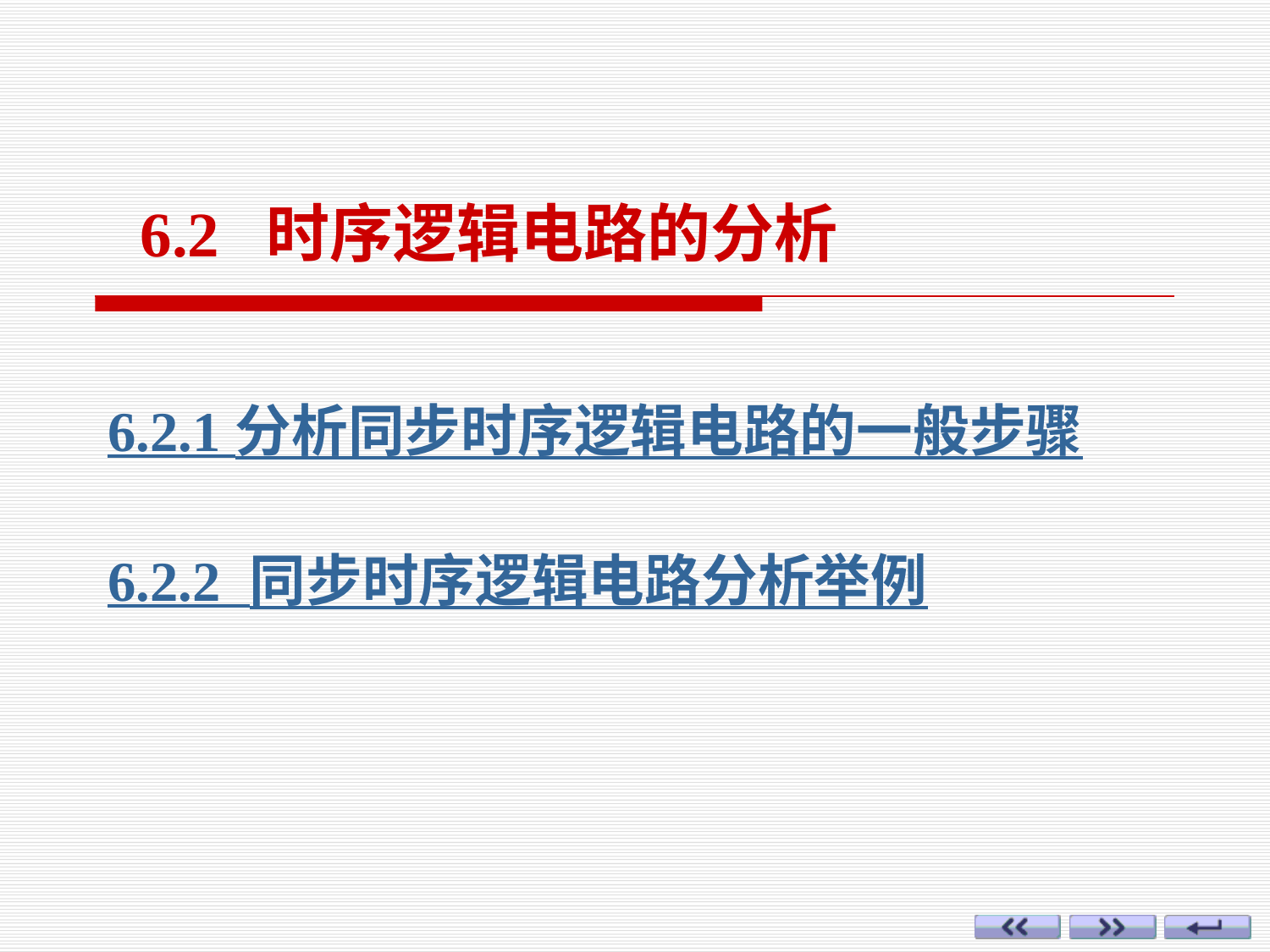

6.2  时序逻辑电路的分析
6.2.1 分析同步时序逻辑电路的一般步骤
6.2.2  同步时序逻辑电路分析举例